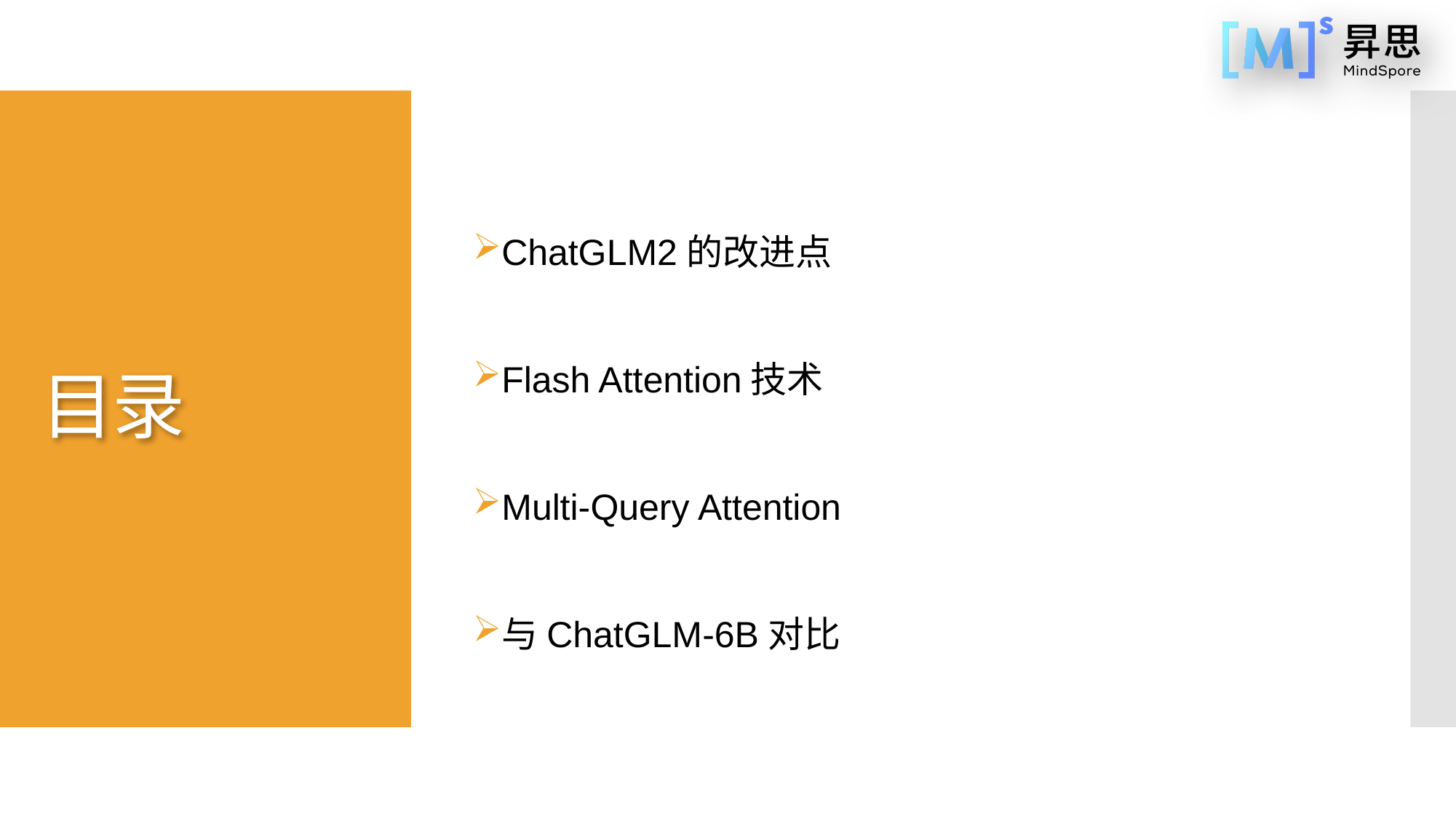

ChatGLM2的改进点
Flash Attention技术
Multi-Query Attention
与ChatGLM-6B对比
# 目录